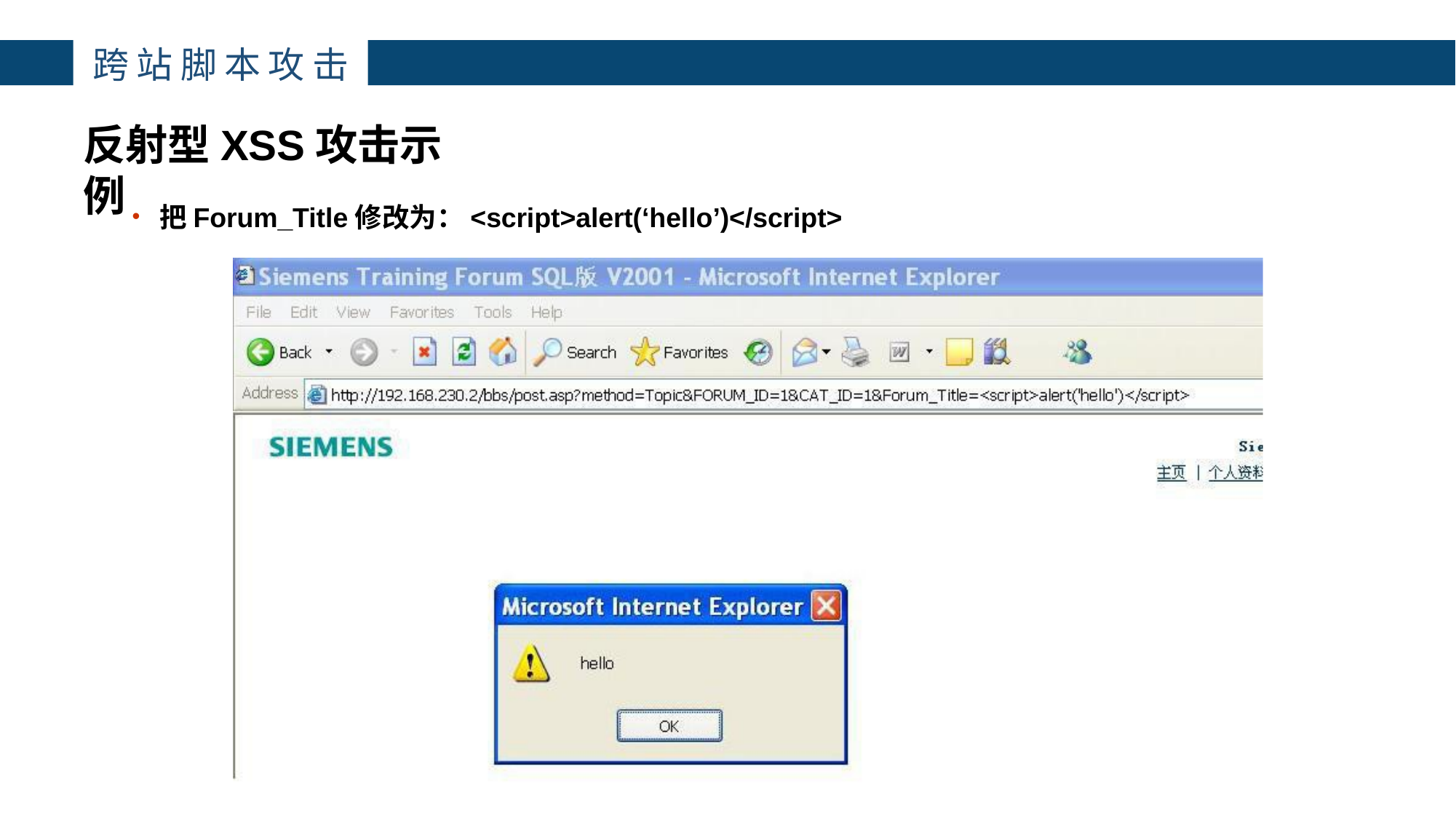

主讲：枕边月亮
主讲：枕边月亮
主讲：枕边月亮

跨站脚本攻击
反射型XSS攻击示例
4
把Forum_Title修改为：<script>alert(‘hello’)</script>